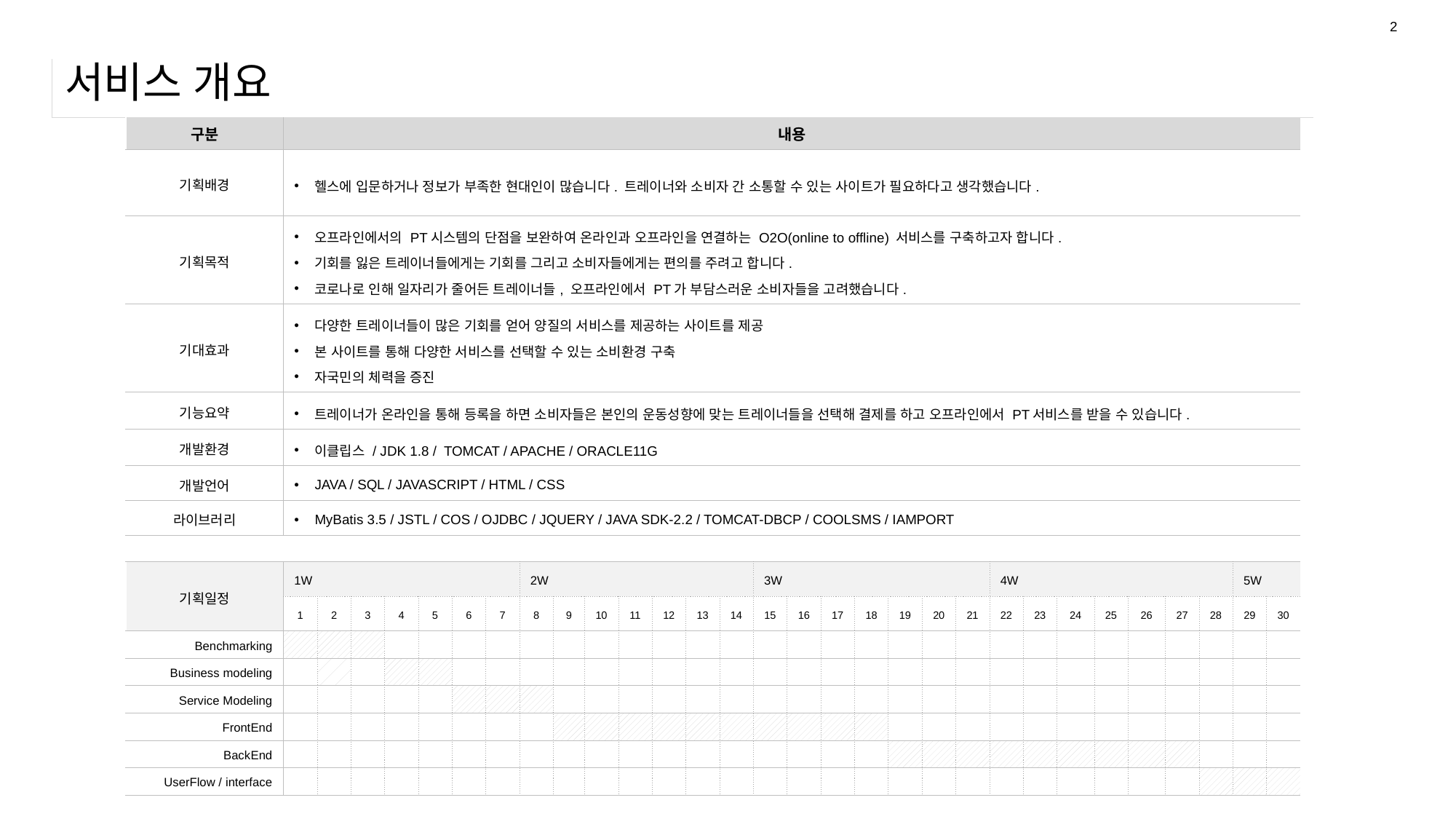

2
# 서비스 개요
| 구분 | 내용 |  |  |  |  |  |  |  |  |  |  |  |  |  |  |  |  |  |  |  |  |  |  |  |  |  |  |  |  |  |
| --- | --- | --- | --- | --- | --- | --- | --- | --- | --- | --- | --- | --- | --- | --- | --- | --- | --- | --- | --- | --- | --- | --- | --- | --- | --- | --- | --- | --- | --- | --- |
| 기획배경 | 헬스에 입문하거나 정보가 부족한 현대인이 많습니다. 트레이너와 소비자 간 소통할 수 있는 사이트가 필요하다고 생각했습니다. |  |  |  |  |  |  |  |  |  |  |  |  |  |  |  |  |  |  |  |  |  |  |  |  |  |  |  |  |  |
| 기획목적 | 오프라인에서의 PT시스템의 단점을 보완하여 온라인과 오프라인을 연결하는 O2O(online to offline) 서비스를 구축하고자 합니다. 기회를 잃은 트레이너들에게는 기회를 그리고 소비자들에게는 편의를 주려고 합니다. 코로나로 인해 일자리가 줄어든 트레이너들, 오프라인에서 PT가 부담스러운 소비자들을 고려했습니다. |  |  |  |  |  |  |  |  |  |  |  |  |  |  |  |  |  |  |  |  |  |  |  |  |  |  |  |  |  |
| 기대효과 | 다양한 트레이너들이 많은 기회를 얻어 양질의 서비스를 제공하는 사이트를 제공 본 사이트를 통해 다양한 서비스를 선택할 수 있는 소비환경 구축 자국민의 체력을 증진 |  |  |  |  |  |  |  |  |  |  |  |  |  |  |  |  |  |  |  |  |  |  |  |  |  |  |  |  |  |
| 기능요약 | 트레이너가 온라인을 통해 등록을 하면 소비자들은 본인의 운동성향에 맞는 트레이너들을 선택해 결제를 하고 오프라인에서 PT서비스를 받을 수 있습니다. |  |  |  |  |  |  |  |  |  |  |  |  |  |  |  |  |  |  |  |  |  |  |  |  |  |  |  |  |  |
| 개발환경 | 이클립스 / JDK 1.8 / TOMCAT / APACHE / ORACLE11G |  |  |  |  |  |  |  |  |  |  |  |  |  |  |  |  |  |  |  |  |  |  |  |  |  |  |  |  |  |
| 개발언어 | JAVA / SQL / JAVASCRIPT / HTML / CSS |  |  |  |  |  |  |  |  |  |  |  |  |  |  |  |  |  |  |  |  |  |  |  |  |  |  |  |  |  |
| 라이브러리 | MyBatis 3.5 / JSTL / COS / OJDBC / JQUERY / JAVA SDK-2.2 / TOMCAT-DBCP / COOLSMS / IAMPORT |  |  |  |  |  |  |  |  |  |  |  |  |  |  |  |  |  |  |  |  |  |  |  |  |  |  |  |  |  |
|  |  |  |  |  |  |  |  |  |  |  |  |  |  |  |  |  |  |  |  |  |  |  |  |  |  |  |  |  |  |  |
| 기획일정 | 1W |  |  |  |  |  |  | 2W |  |  |  |  |  |  | 3W |  |  |  |  |  |  | 4W |  |  |  |  |  |  | 5W |  |
|  | 1 | 2 | 3 | 4 | 5 | 6 | 7 | 8 | 9 | 10 | 11 | 12 | 13 | 14 | 15 | 16 | 17 | 18 | 19 | 20 | 21 | 22 | 23 | 24 | 25 | 26 | 27 | 28 | 29 | 30 |
| Benchmarking |  |  |  |  |  |  |  |  |  |  |  |  |  |  |  |  |  |  |  |  |  |  |  |  |  |  |  |  |  |  |
| Business modeling |  |  |  |  |  |  |  |  |  |  |  |  |  |  |  |  |  |  |  |  |  |  |  |  |  |  |  |  |  |  |
| Service Modeling |  |  |  |  |  |  |  |  |  |  |  |  |  |  |  |  |  |  |  |  |  |  |  |  |  |  |  |  |  |  |
| FrontEnd |  |  |  |  |  |  |  |  |  |  |  |  |  |  |  |  |  |  |  |  |  |  |  |  |  |  |  |  |  |  |
| BackEnd |  |  |  |  |  |  |  |  |  |  |  |  |  |  |  |  |  |  |  |  |  |  |  |  |  |  |  |  |  |  |
| UserFlow / interface |  |  |  |  |  |  |  |  |  |  |  |  |  |  |  |  |  |  |  |  |  |  |  |  |  |  |  |  |  |  |